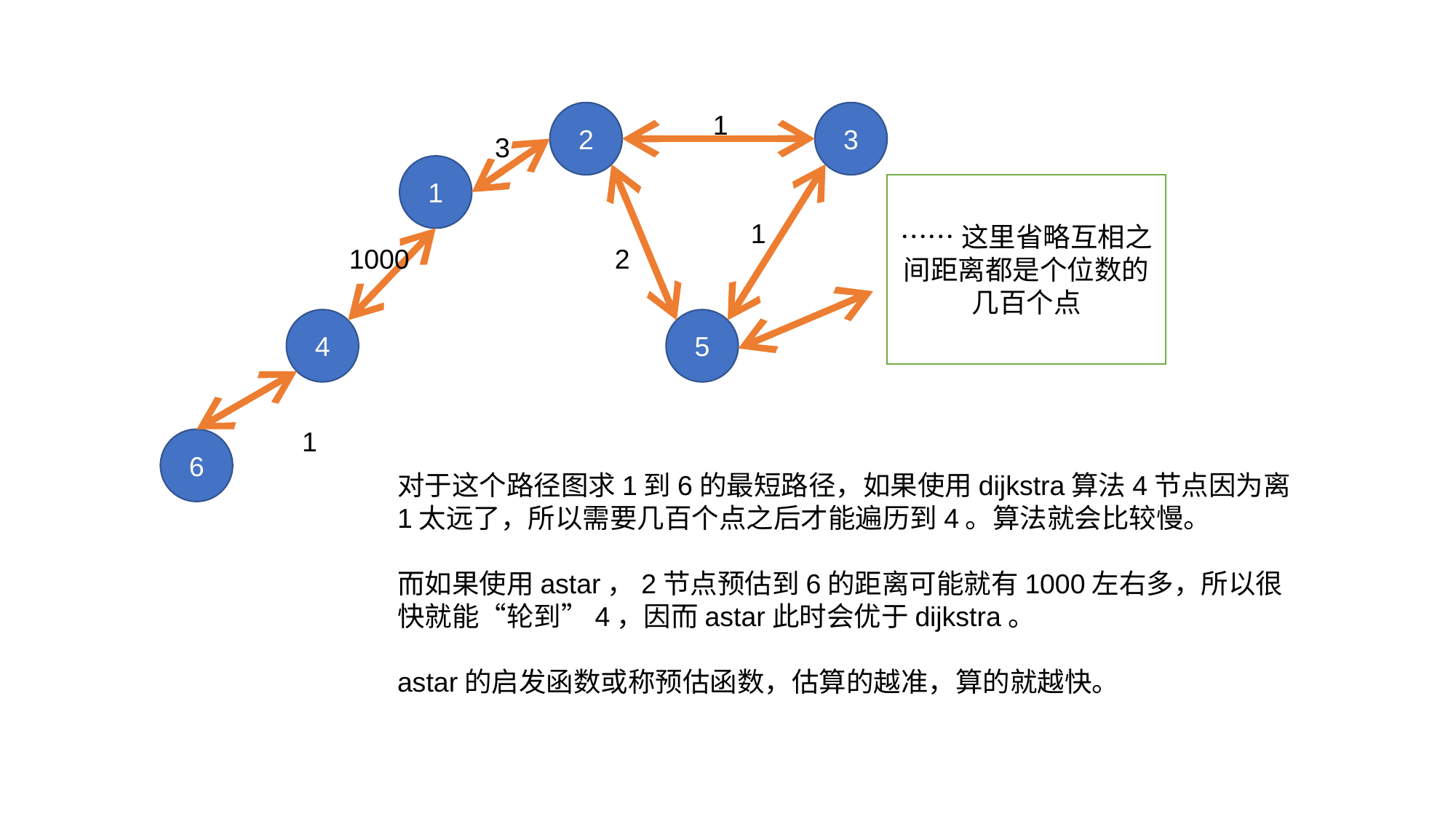

2
1
3
3
1
……这里省略互相之间距离都是个位数的几百个点
1
1000
2
4
5
1
6
对于这个路径图求1到6的最短路径，如果使用dijkstra算法4节点因为离1太远了，所以需要几百个点之后才能遍历到4。算法就会比较慢。

而如果使用astar，2节点预估到6的距离可能就有1000左右多，所以很快就能“轮到”4，因而astar此时会优于dijkstra。

astar的启发函数或称预估函数，估算的越准，算的就越快。